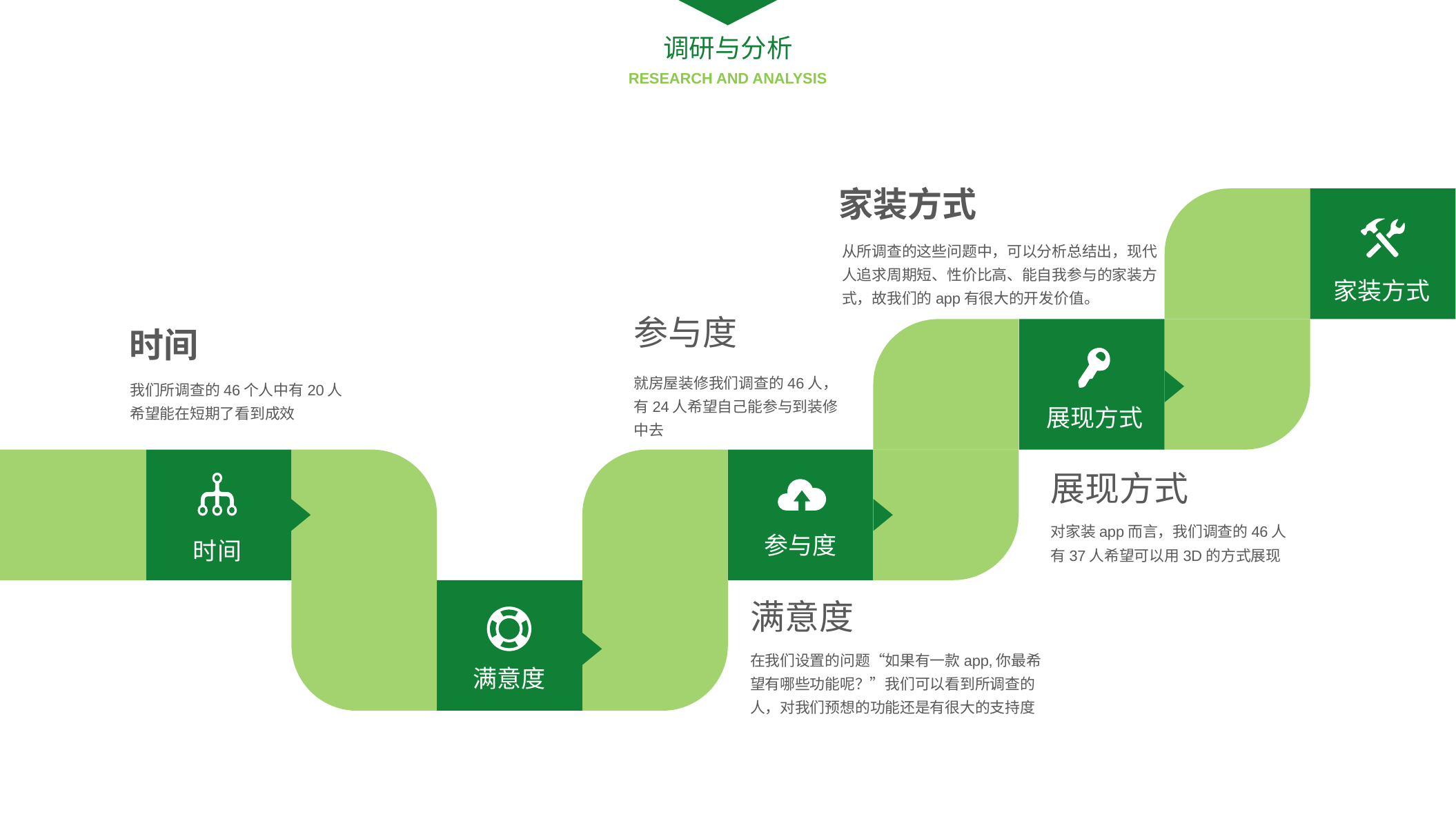

调研与分析
RESEARCH AND ANALYSIS
家装方式

从所调查的这些问题中，可以分析总结出，现代人追求周期短、性价比高、能自我参与的家装方式，故我们的app有很大的开发价值。
家装方式
参与度
时间

就房屋装修我们调查的46人，有24人希望自己能参与到装修中去
我们所调查的46个人中有20人希望能在短期了看到成效
展现方式
展现方式

对家装app而言，我们调查的46人有37人希望可以用3D的方式展现
参与度
时间
满意度

在我们设置的问题“如果有一款app,你最希望有哪些功能呢？”我们可以看到所调查的人，对我们预想的功能还是有很大的支持度
满意度